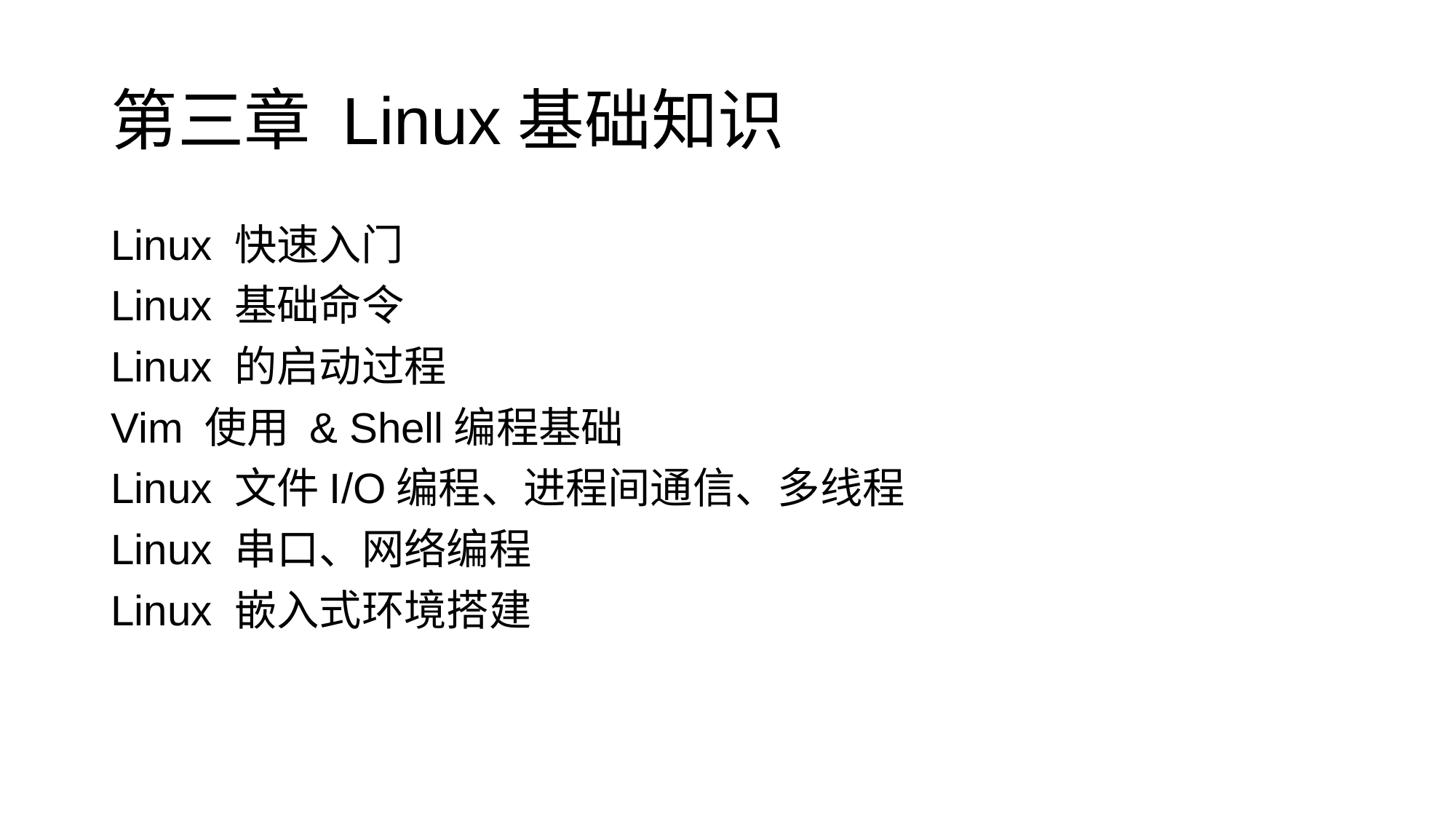

# 第三章 Linux基础知识
Linux 快速入门
Linux 基础命令
Linux 的启动过程
Vim 使用 & Shell编程基础
Linux 文件I/O编程、进程间通信、多线程
Linux 串口、网络编程
Linux 嵌入式环境搭建